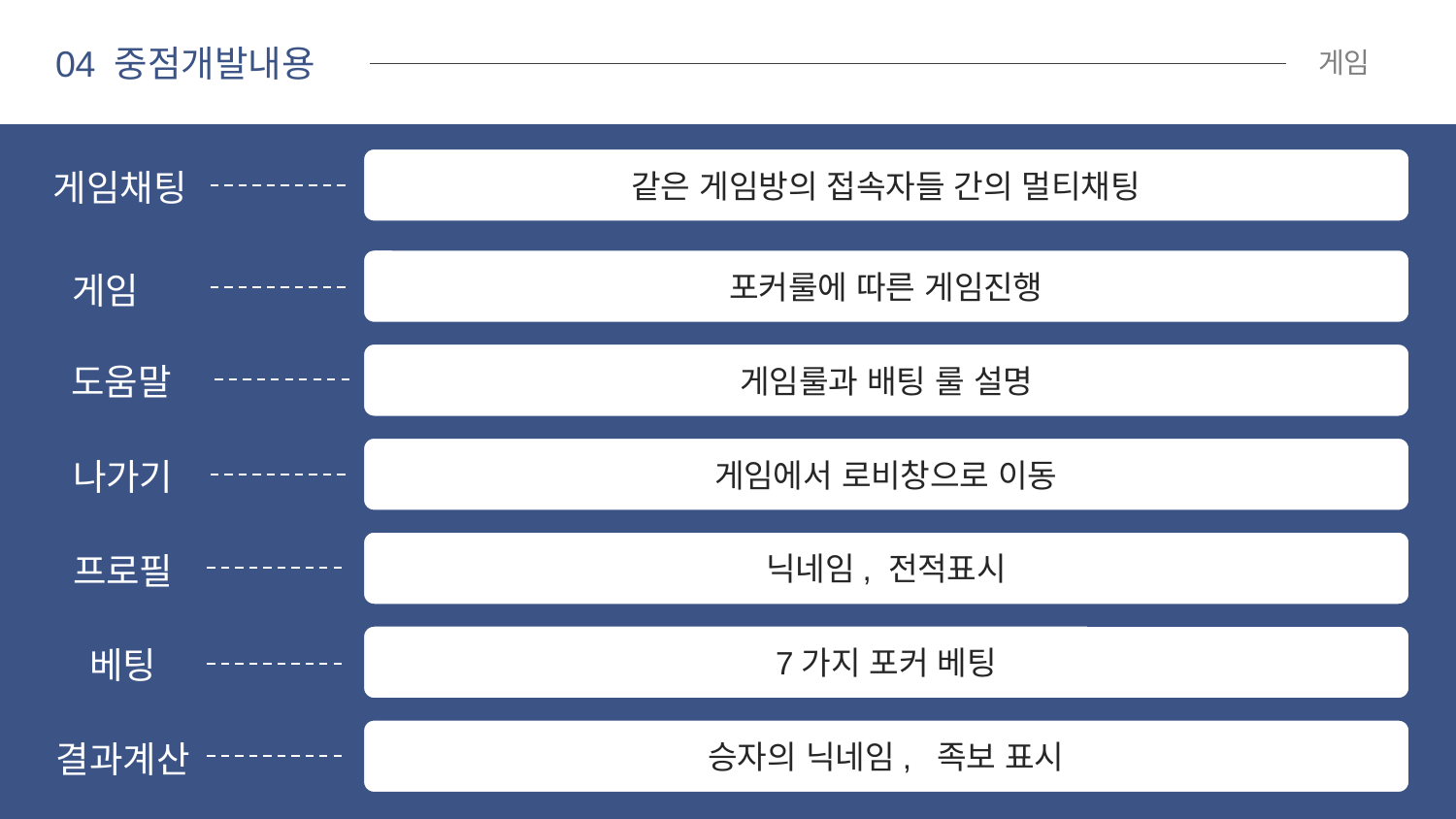

04 중점개발내용
게임

같은 게임방의 접속자들 간의 멀티채팅
게임채팅
포커룰에 따른 게임진행
게임
게임룰과 배팅 룰 설명
도움말
게임에서 로비창으로 이동
나가기
닉네임, 전적표시
프로필
7가지 포커 베팅
베팅
승자의 닉네임,  족보 표시
결과계산